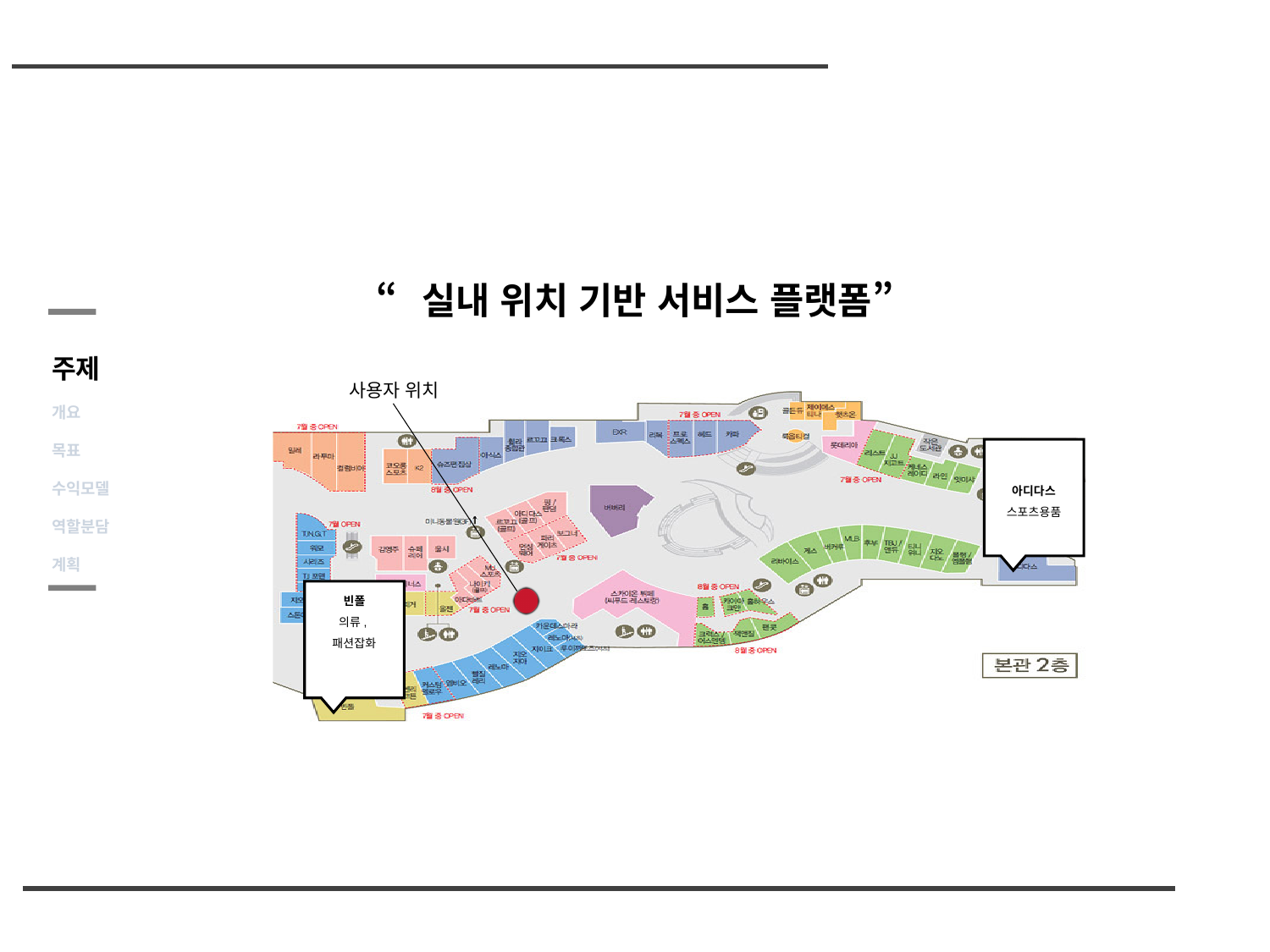

“실내 위치 기반 서비스 플랫폼”

주제
개요
목표
수익모델
역할분담
계획
사용자 위치

아디다스
스포츠용품
빈폴
의류,패션잡화